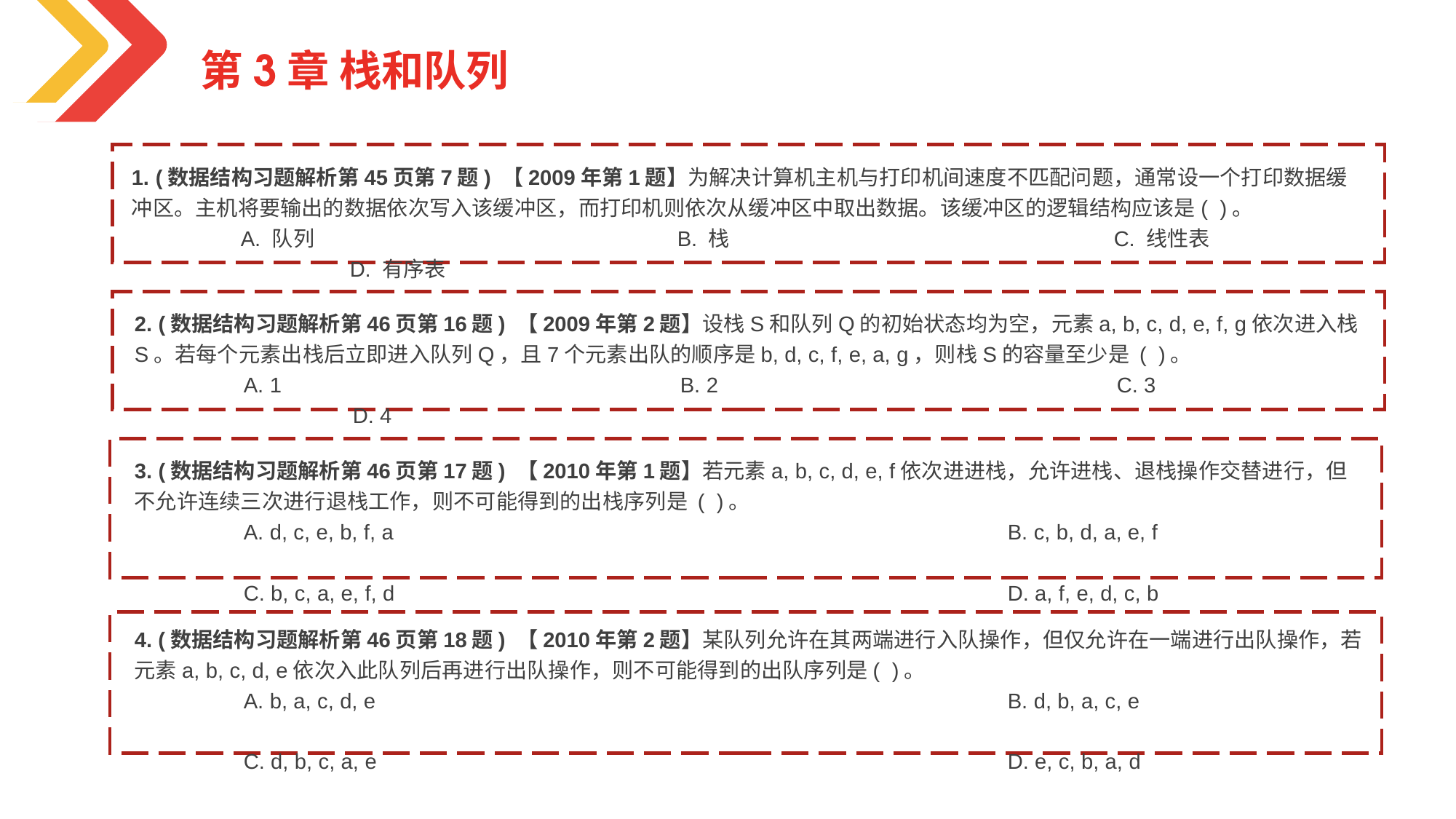

第3章 栈和队列

1. (数据结构习题解析第45页第7题) 【2009年第1题】为解决计算机主机与打印机间速度不匹配问题，通常设一个打印数据缓冲区。主机将要输出的数据依次写入该缓冲区，而打印机则依次从缓冲区中取出数据。该缓冲区的逻辑结构应该是(  )。
	A. 队列				B. 栈				C. 线性表				D. 有序表

2. (数据结构习题解析第46页第16题) 【2009年第2题】设栈S和队列Q的初始状态均为空，元素a, b, c, d, e, f, g依次进入栈S。若每个元素出栈后立即进入队列Q，且7个元素出队的顺序是b, d, c, f, e, a, g，则栈S的容量至少是 (  )。
	A. 1				B. 2				C. 3				D. 4

3. (数据结构习题解析第46页第17题) 【2010年第1题】若元素a, b, c, d, e, f依次进进栈，允许进栈、退栈操作交替进行，但不允许连续三次进行退栈工作，则不可能得到的出栈序列是 (  )。
	A. d, c, e, b, f, a						B. c, b, d, a, e, f
	C. b, c, a, e, f, d						D. a, f, e, d, c, b

4. (数据结构习题解析第46页第18题) 【2010年第2题】某队列允许在其两端进行入队操作，但仅允许在一端进行出队操作，若元素a, b, c, d, e依次入此队列后再进行出队操作，则不可能得到的出队序列是(  )。
	A. b, a, c, d, e						B. d, b, a, c, e
	C. d, b, c, a, e						D. e, c, b, a, d